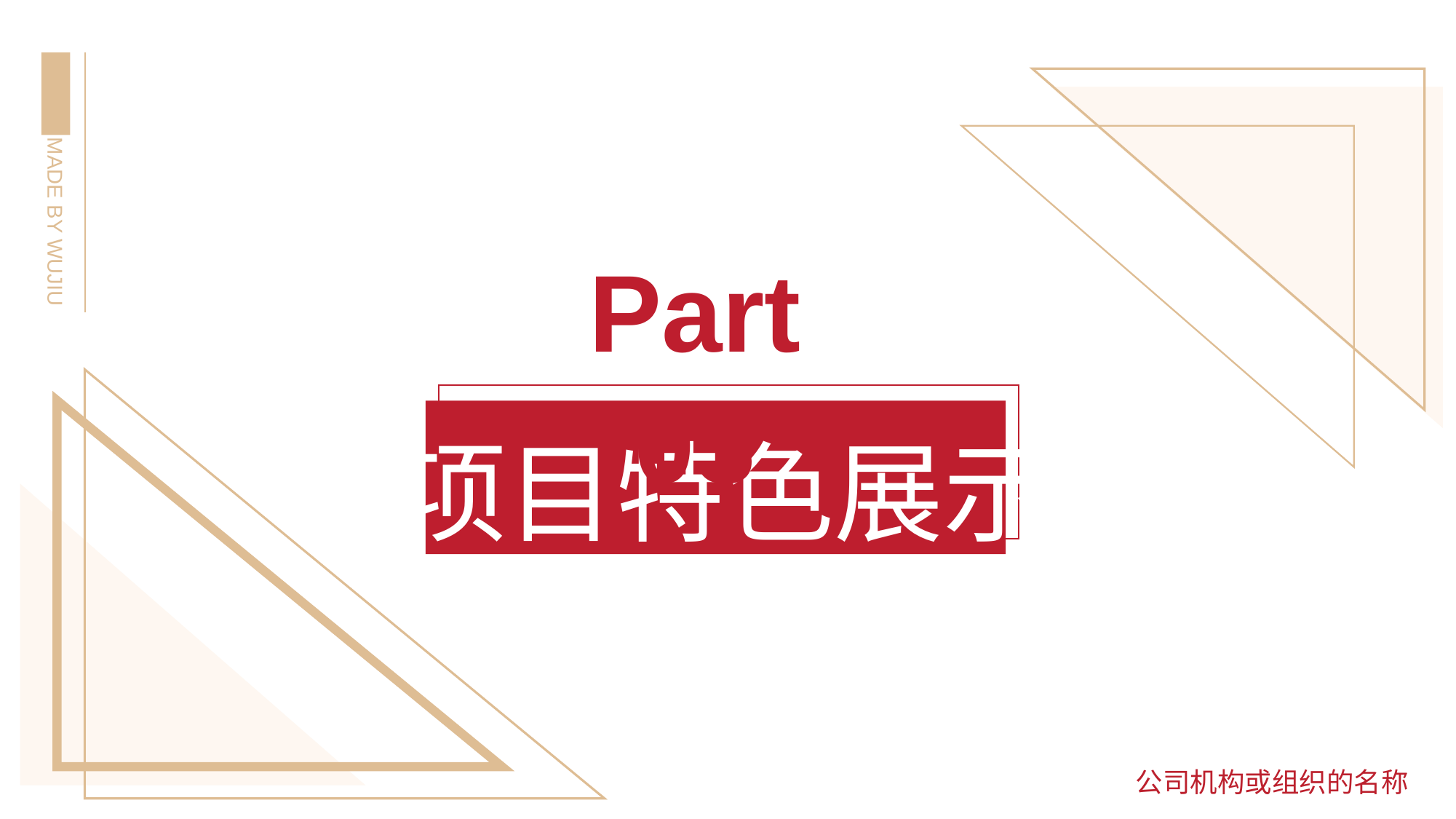

MADE BY WUJIU

Part 03

项目特色展示

公司机构或组织的名称